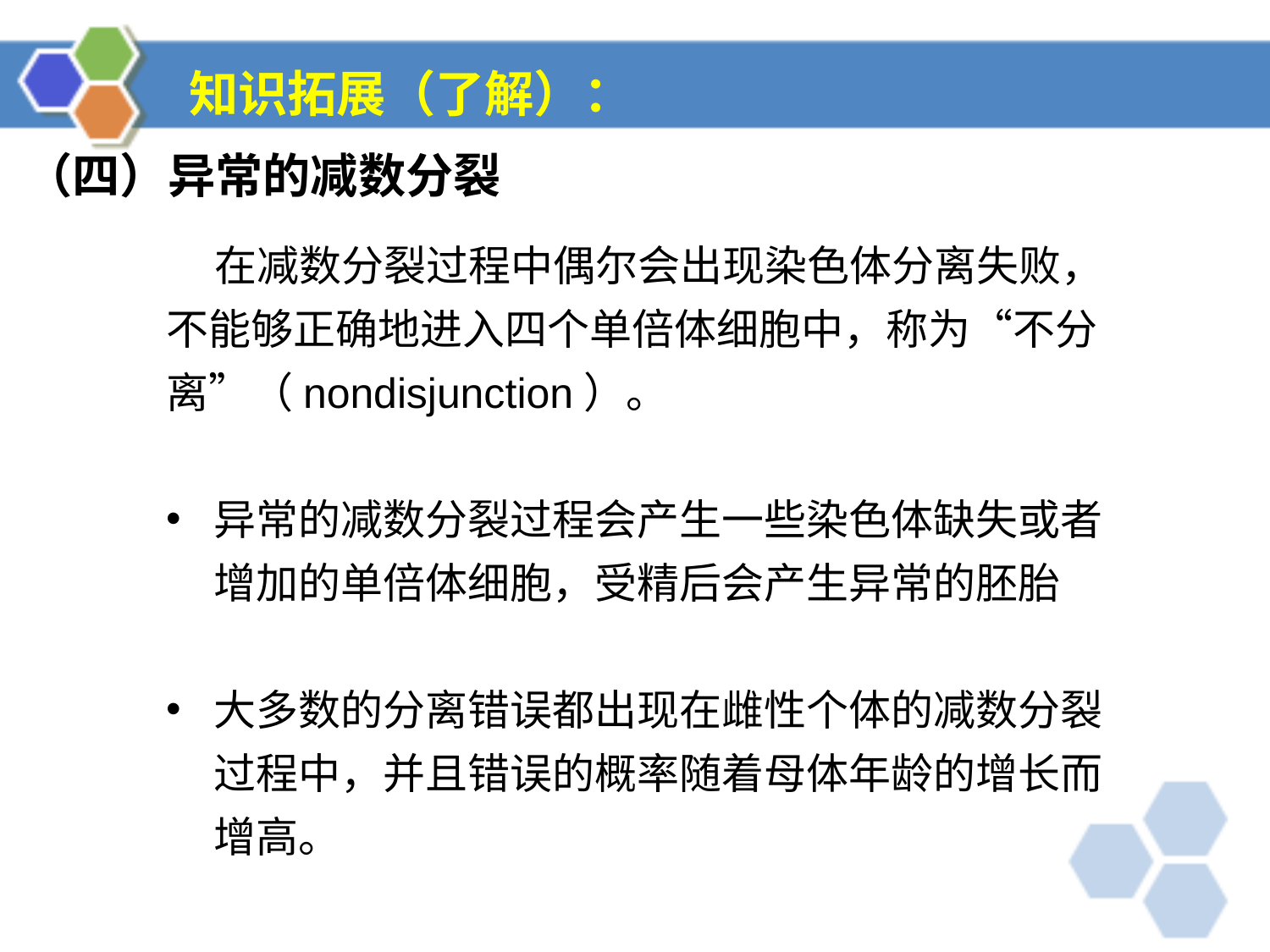

知识拓展（了解）：
（四）异常的减数分裂
    在减数分裂过程中偶尔会出现染色体分离失败，不能够正确地进入四个单倍体细胞中，称为“不分离”（nondisjunction）。

异常的减数分裂过程会产生一些染色体缺失或者增加的单倍体细胞，受精后会产生异常的胚胎

大多数的分离错误都出现在雌性个体的减数分裂过程中，并且错误的概率随着母体年龄的增长而增高。